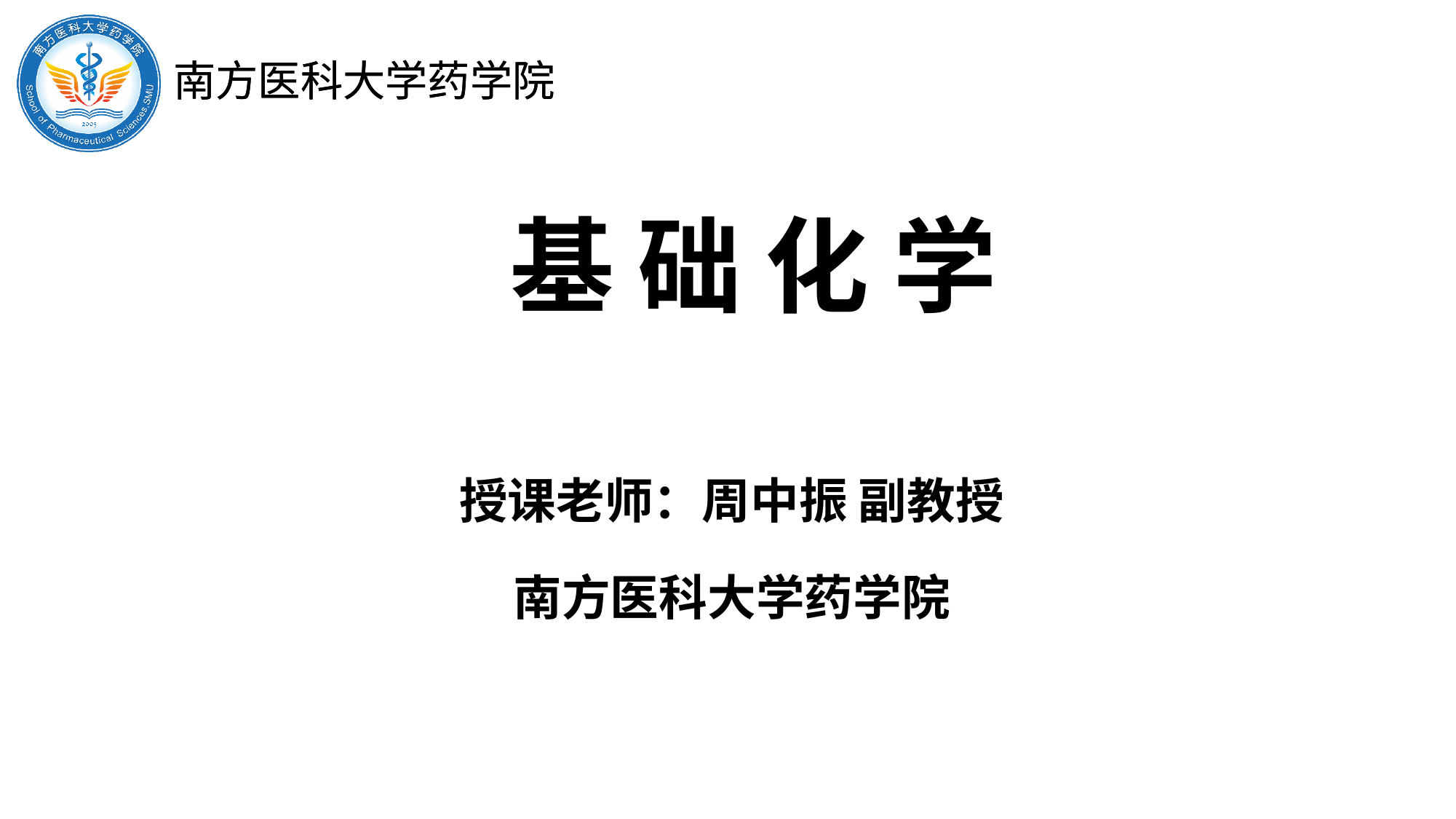

南方医科大学药学院
# 基 础 化 学
授课老师：周中振 副教授
南方医科大学药学院